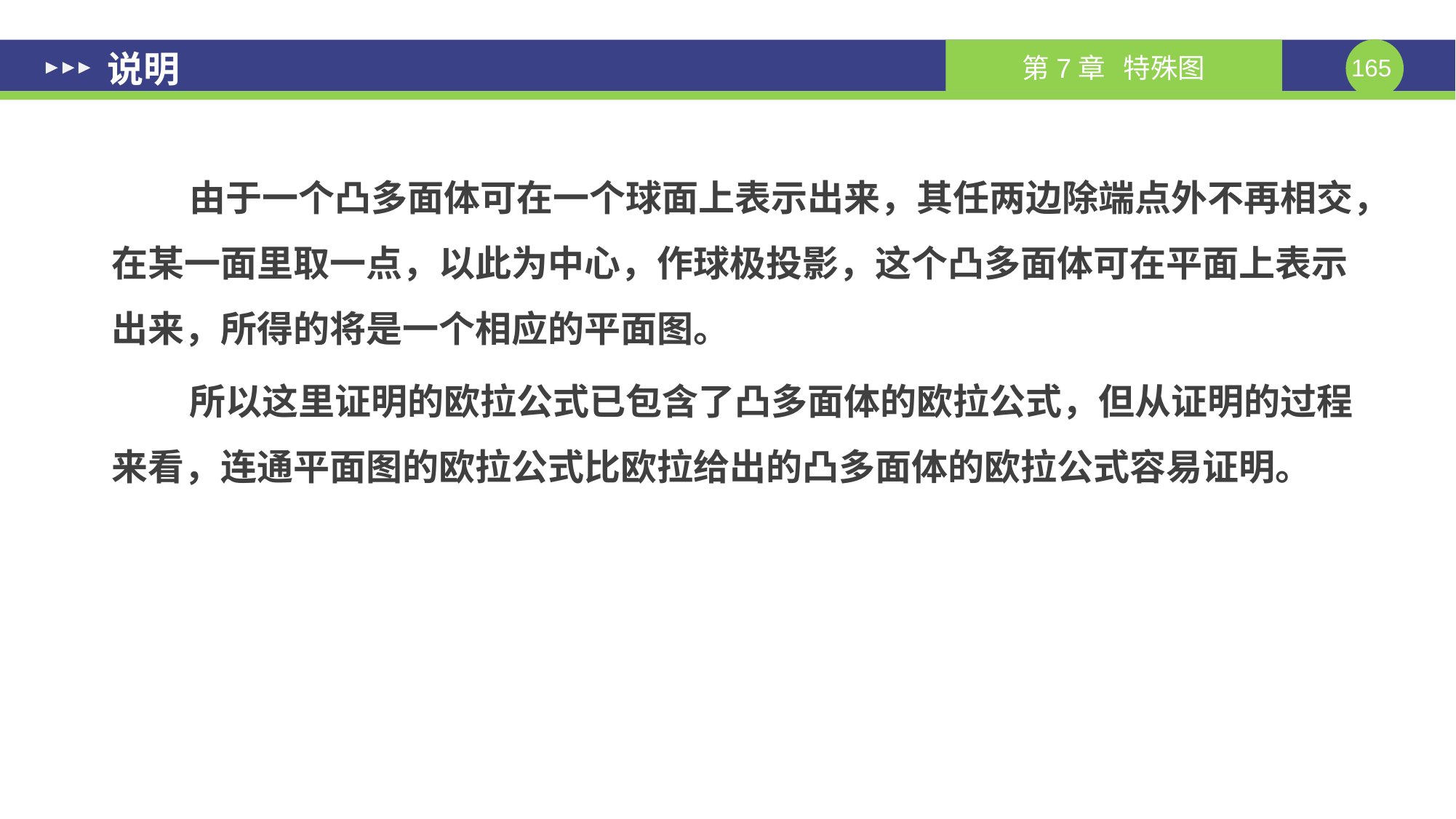

# 说明
由于一个凸多面体可在一个球面上表示出来，其任两边除端点外不再相交，在某一面里取一点，以此为中心，作球极投影，这个凸多面体可在平面上表示出来，所得的将是一个相应的平面图。
所以这里证明的欧拉公式已包含了凸多面体的欧拉公式，但从证明的过程来看，连通平面图的欧拉公式比欧拉给出的凸多面体的欧拉公式容易证明。